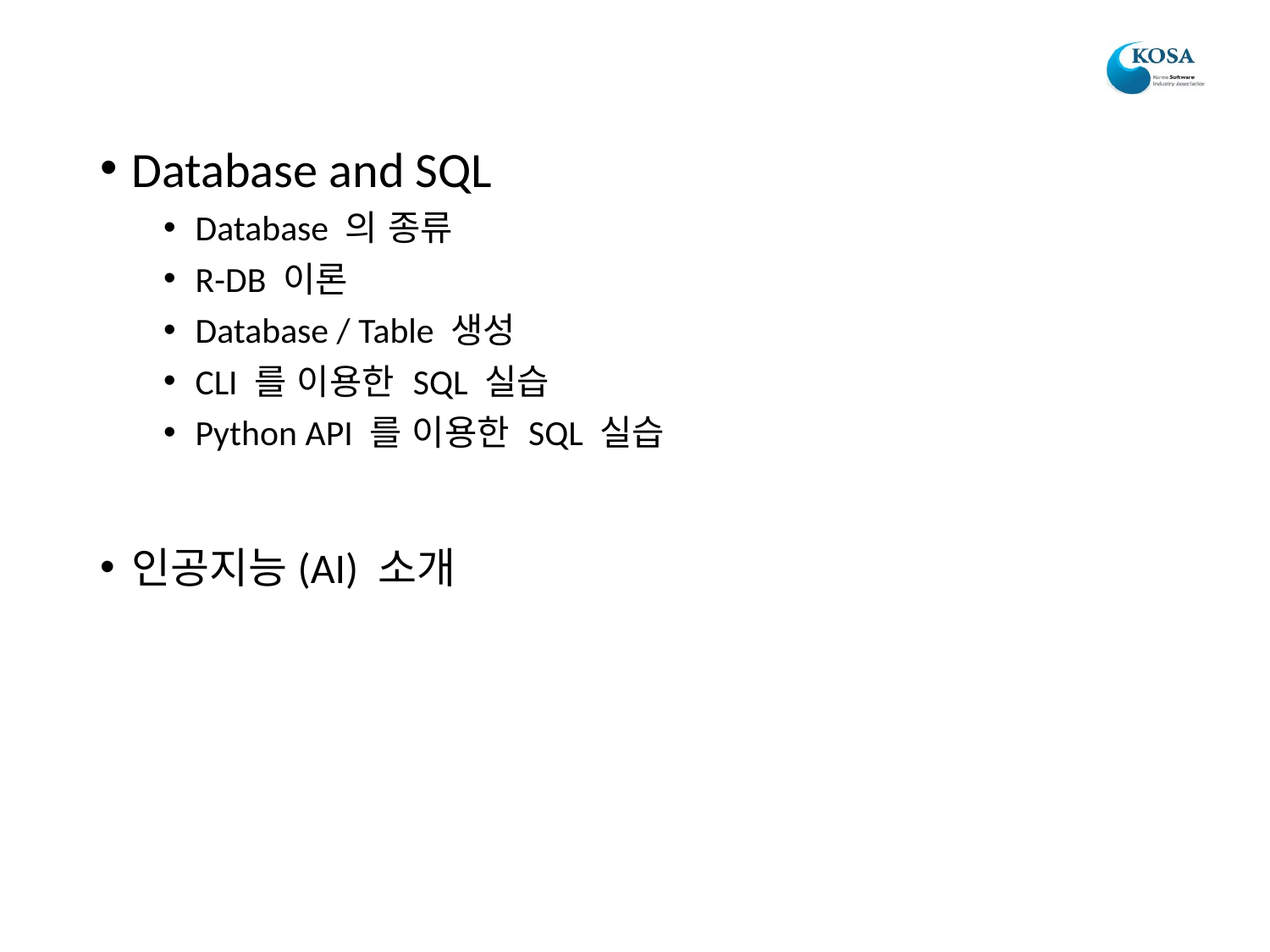

Database and SQL
Database 의 종류
R-DB 이론
Database / Table 생성
CLI 를 이용한 SQL 실습
Python API 를 이용한 SQL 실습

인공지능(AI) 소개